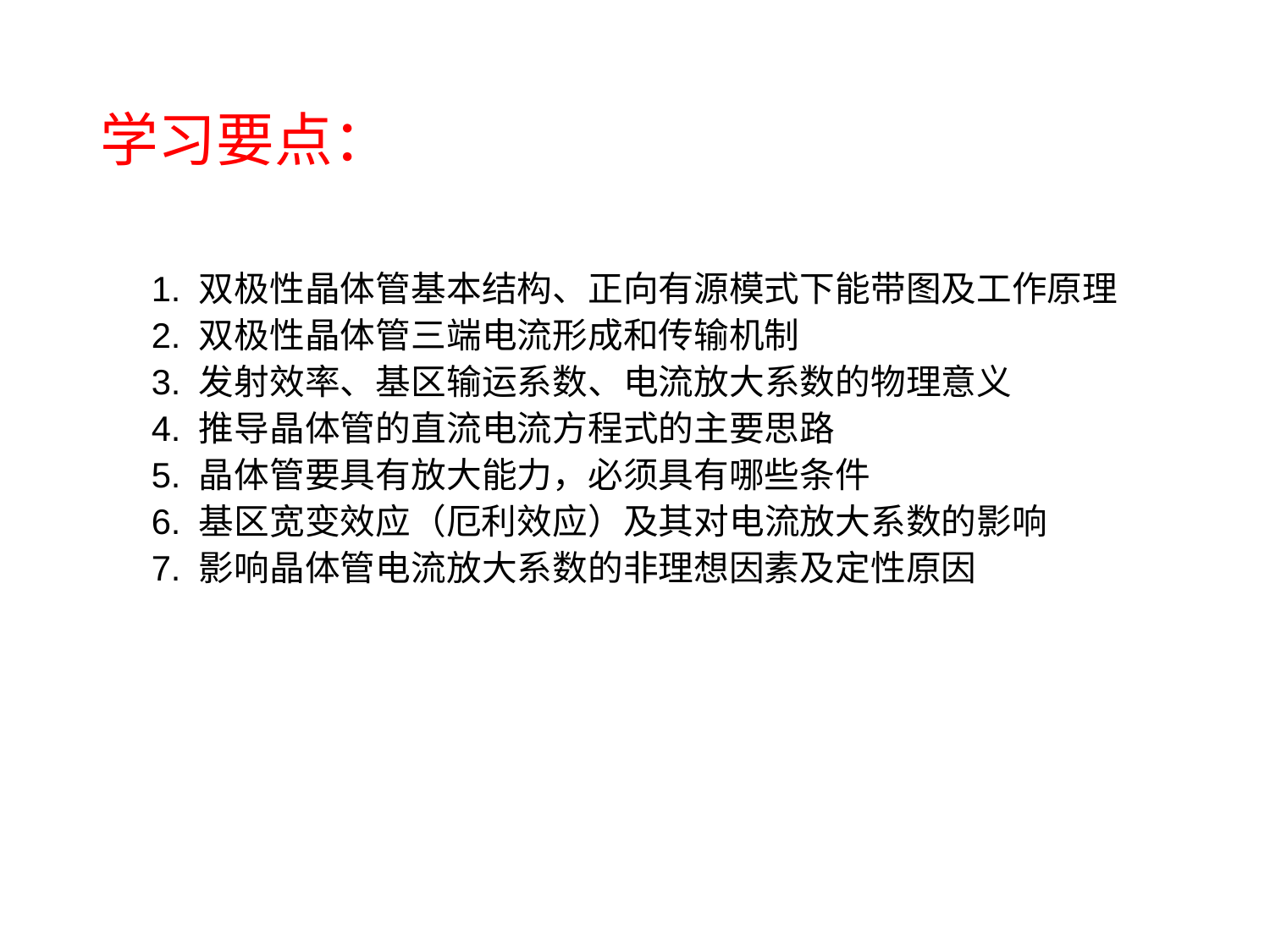

# 学习要点：
双极性晶体管基本结构、正向有源模式下能带图及工作原理
双极性晶体管三端电流形成和传输机制
发射效率、基区输运系数、电流放大系数的物理意义
推导晶体管的直流电流方程式的主要思路
晶体管要具有放大能力，必须具有哪些条件
基区宽变效应（厄利效应）及其对电流放大系数的影响
影响晶体管电流放大系数的非理想因素及定性原因